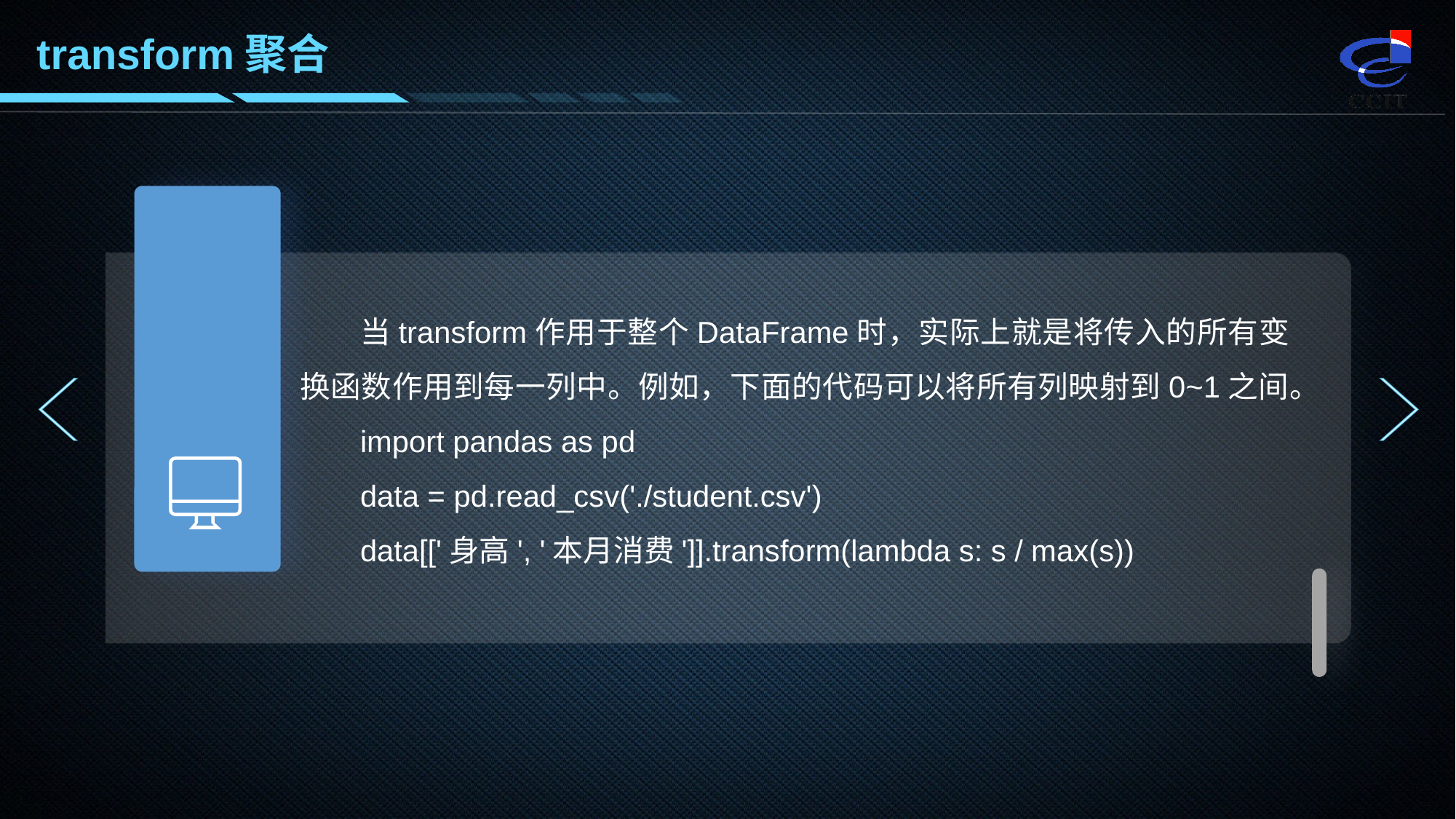

transform聚合

当transform作用于整个DataFrame时，实际上就是将传入的所有变换函数作用到每一列中。例如，下面的代码可以将所有列映射到0~1之间。
import pandas as pd
data = pd.read_csv('./student.csv')
data[['身高', '本月消费']].transform(lambda s: s / max(s))